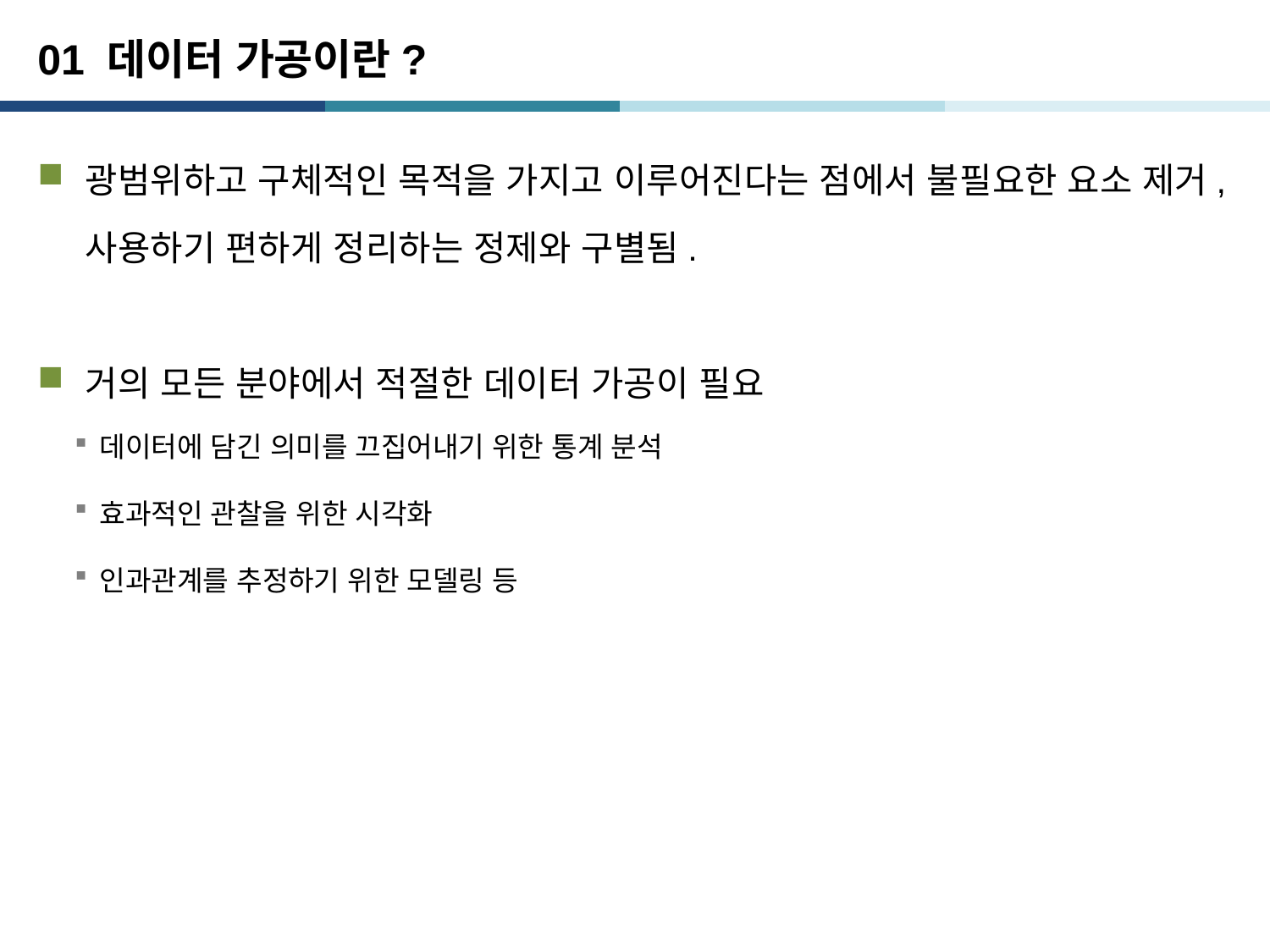

# 01 데이터 가공이란?
광범위하고 구체적인 목적을 가지고 이루어진다는 점에서 불필요한 요소 제거, 사용하기 편하게 정리하는 정제와 구별됨.

거의 모든 분야에서 적절한 데이터 가공이 필요
데이터에 담긴 의미를 끄집어내기 위한 통계 분석
효과적인 관찰을 위한 시각화
인과관계를 추정하기 위한 모델링 등